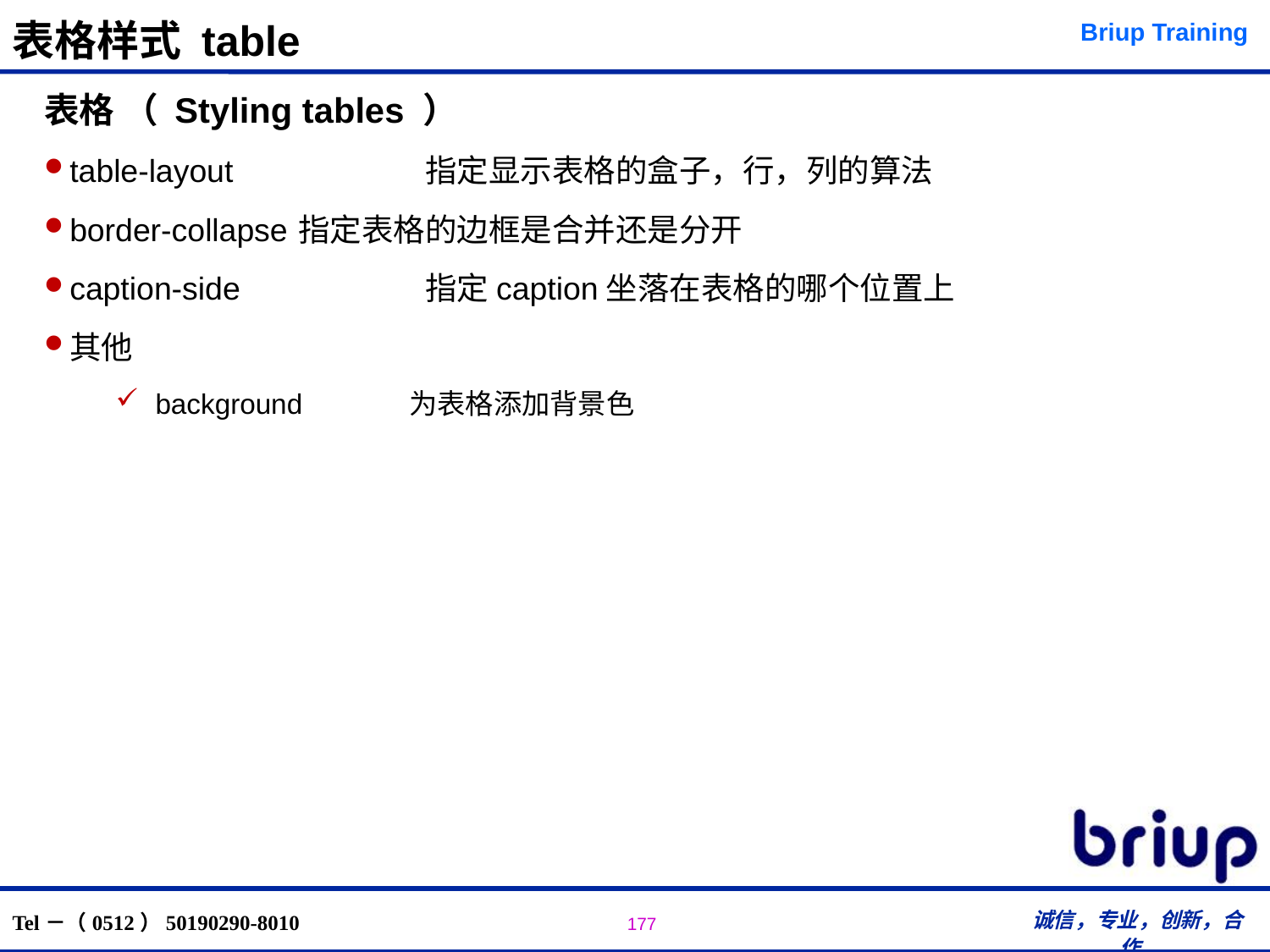

# 表格样式 table
表格 （ Styling tables ）
table-layout 		指定显示表格的盒子，行，列的算法
border-collapse 	指定表格的边框是合并还是分开
caption-side 		指定caption坐落在表格的哪个位置上
其他
background 	为表格添加背景色